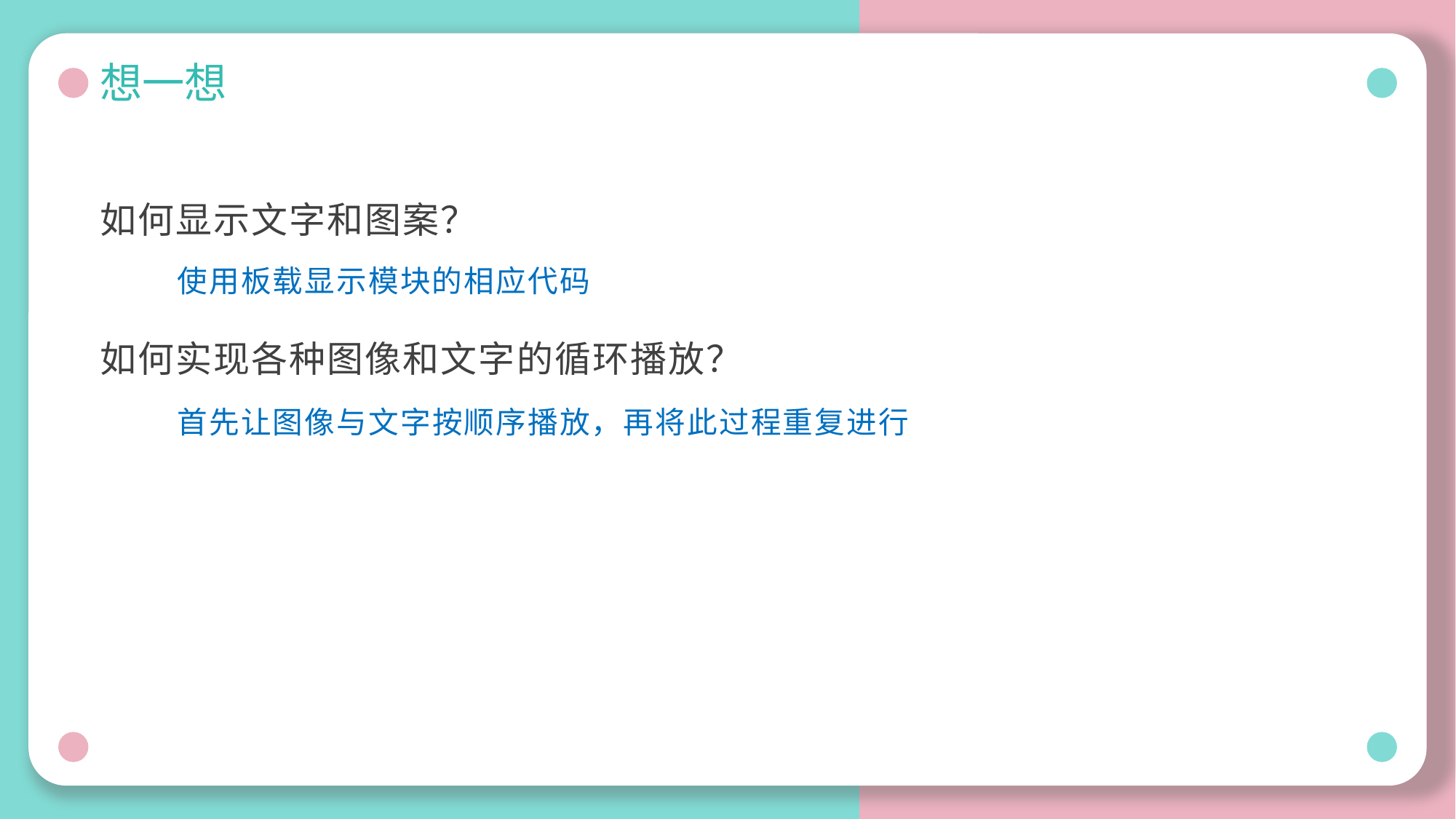

# 想一想
如何显示文字和图案？

如何实现各种图像和文字的循环播放？
使用板载显示模块的相应代码
首先让图像与文字按顺序播放，再将此过程重复进行